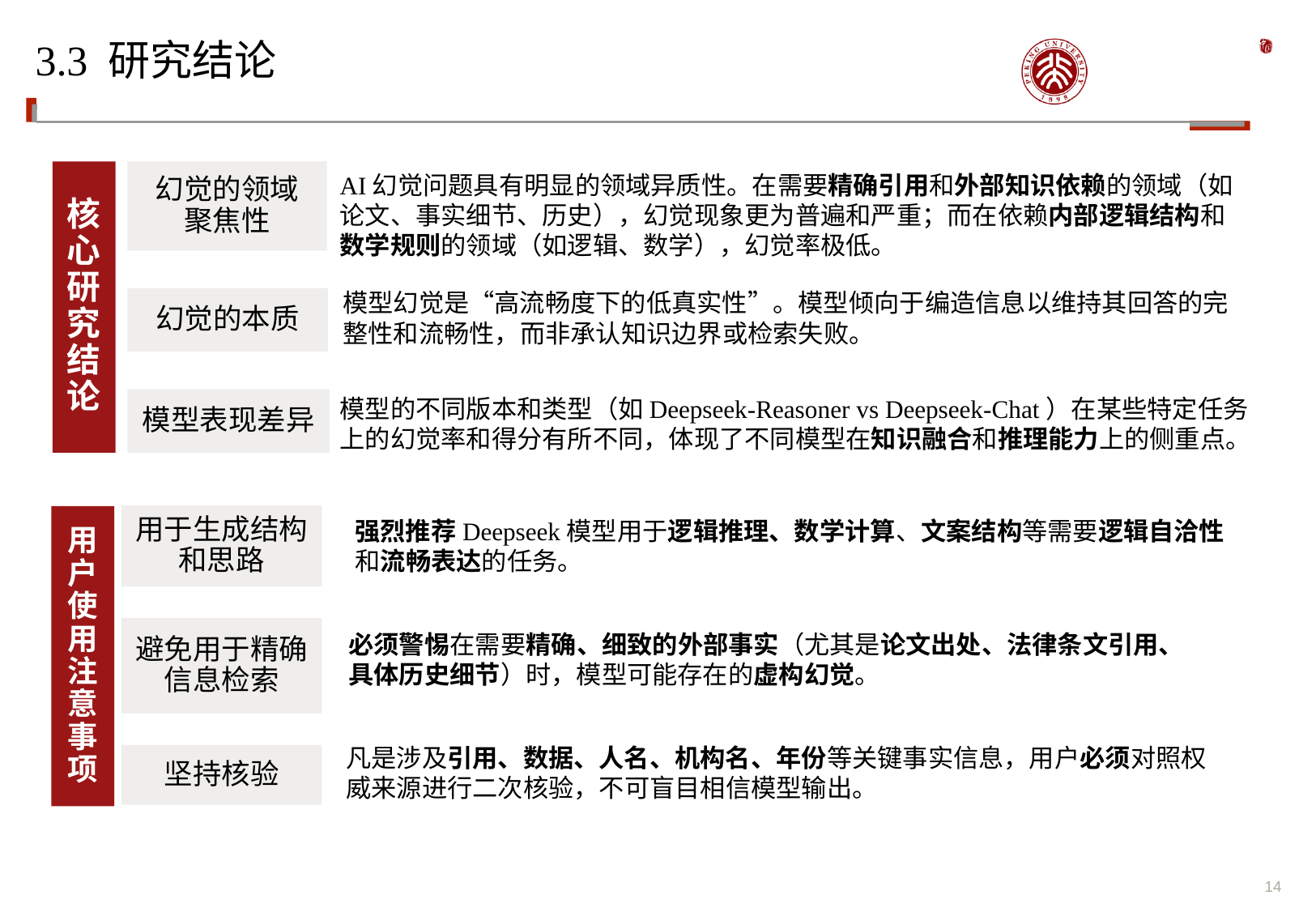

# 3.3 研究结论
核心研究结论
幻觉的领域
聚焦性
AI幻觉问题具有明显的领域异质性。在需要精确引用和外部知识依赖的领域（如论文、事实细节、历史），幻觉现象更为普遍和严重；而在依赖内部逻辑结构和数学规则的领域（如逻辑、数学），幻觉率极低。
模型幻觉是“高流畅度下的低真实性”。模型倾向于编造信息以维持其回答的完整性和流畅性，而非承认知识边界或检索失败。
幻觉的本质
模型的不同版本和类型（如Deepseek-Reasoner vs Deepseek-Chat）在某些特定任务上的幻觉率和得分有所不同，体现了不同模型在知识融合和推理能力上的侧重点。
模型表现差异
用于生成结构和思路
用户使用注意事项
强烈推荐Deepseek模型用于逻辑推理、数学计算、文案结构等需要逻辑自洽性和流畅表达的任务。
避免用于精确信息检索
必须警惕在需要精确、细致的外部事实（尤其是论文出处、法律条文引用、具体历史细节）时，模型可能存在的虚构幻觉。
凡是涉及引用、数据、人名、机构名、年份等关键事实信息，用户必须对照权威来源进行二次核验，不可盲目相信模型输出。
坚持核验